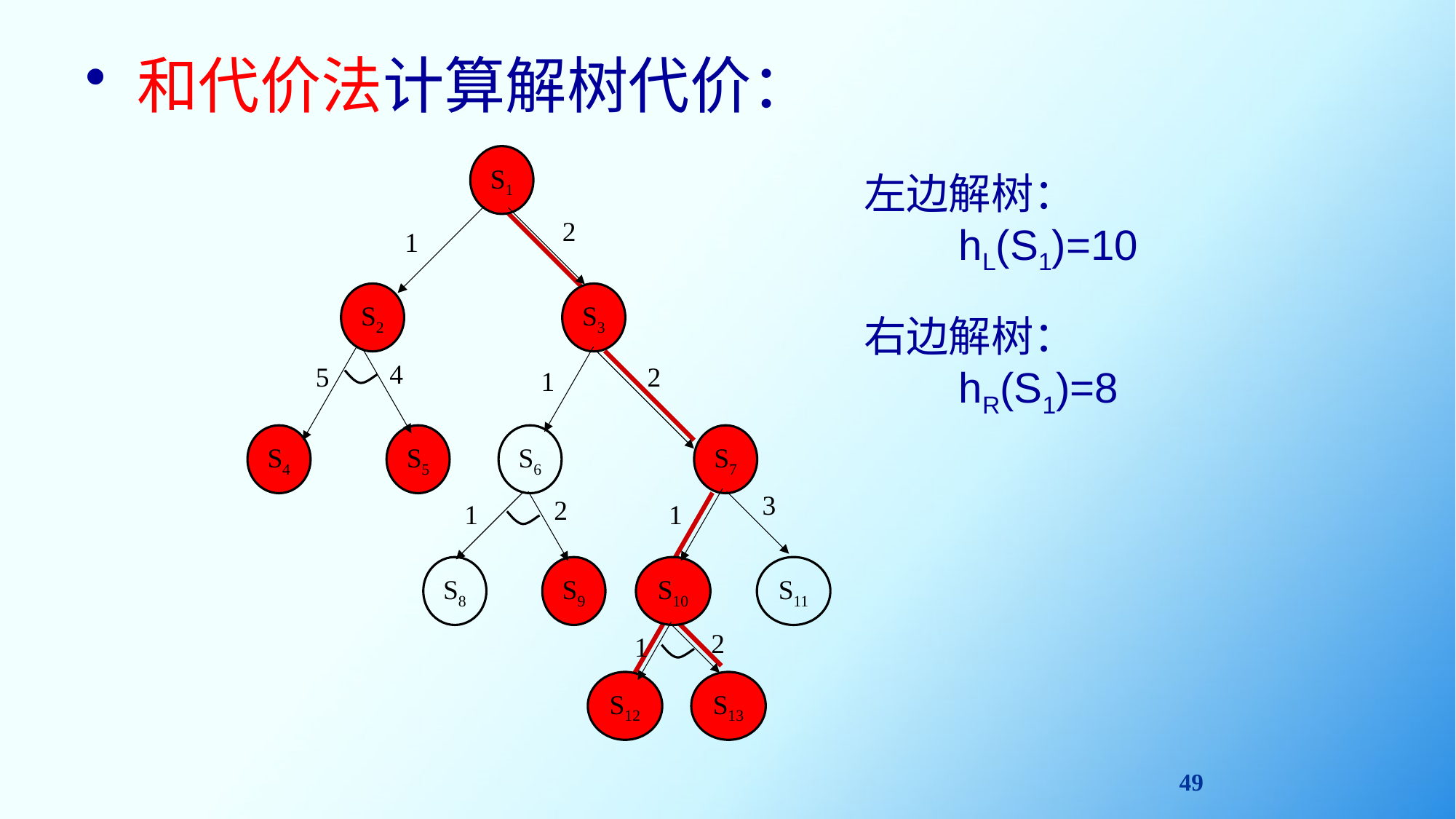

# 和代价法计算解树代价：
S1

2
1
S2
S3

4
5
2
1
S4
S5
S6
S7
3
2

1
1
S8
S9
S10
S11
2

1
S12
S13

左边解树：
        hL(S1)=10
右边解树：
        hR(S1)=8
49